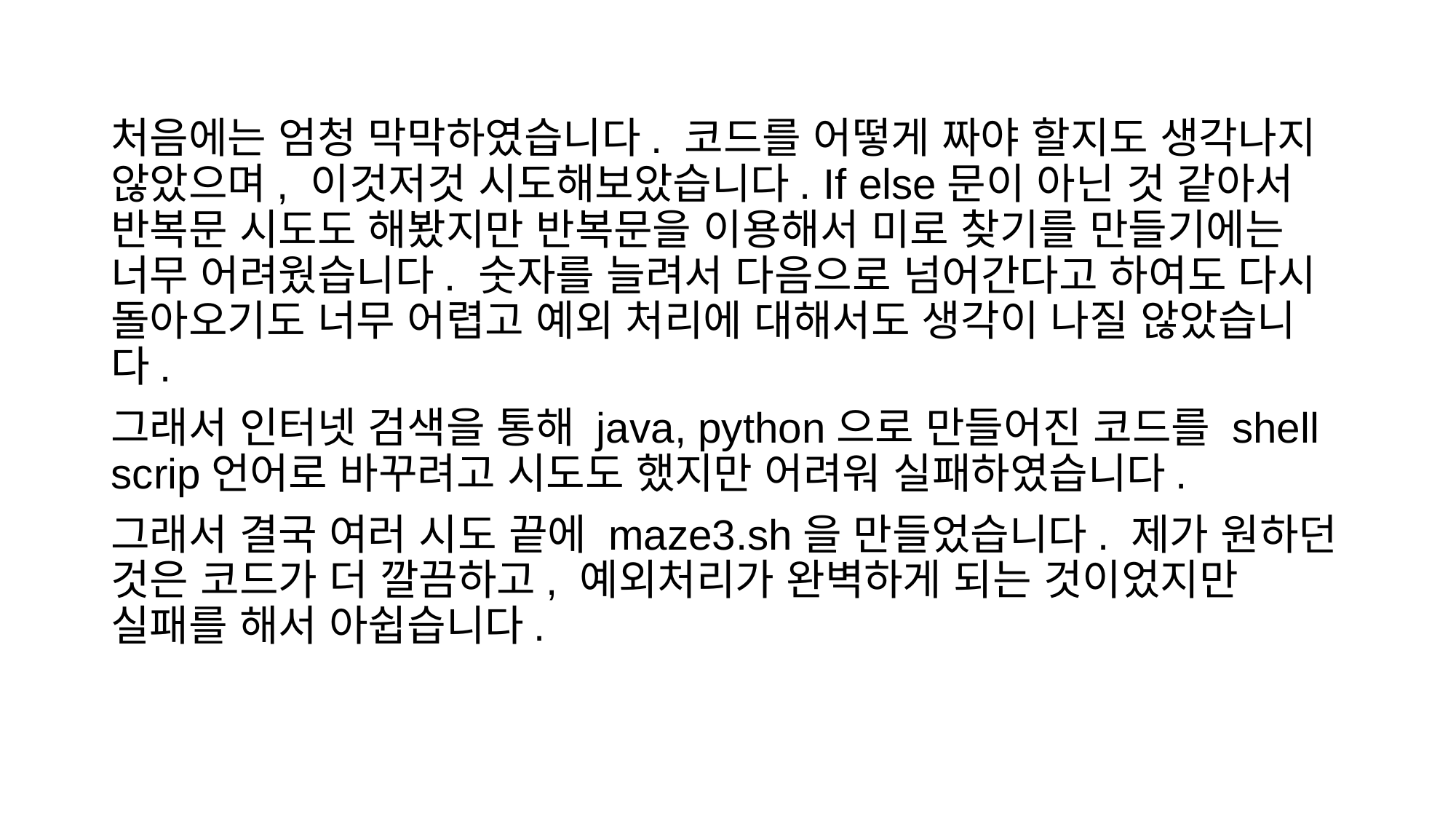

처음에는 엄청 막막하였습니다. 코드를 어떻게 짜야 할지도 생각나지 않았으며, 이것저것 시도해보았습니다. If else문이 아닌 것 같아서 반복문 시도도 해봤지만 반복문을 이용해서 미로 찾기를 만들기에는 너무 어려웠습니다. 숫자를 늘려서 다음으로 넘어간다고 하여도 다시 돌아오기도 너무 어렵고 예외 처리에 대해서도 생각이 나질 않았습니다.
그래서 인터넷 검색을 통해 java, python으로 만들어진 코드를 shell scrip언어로 바꾸려고 시도도 했지만 어려워 실패하였습니다.
그래서 결국 여러 시도 끝에 maze3.sh을 만들었습니다. 제가 원하던 것은 코드가 더 깔끔하고, 예외처리가 완벽하게 되는 것이었지만 실패를 해서 아쉽습니다.